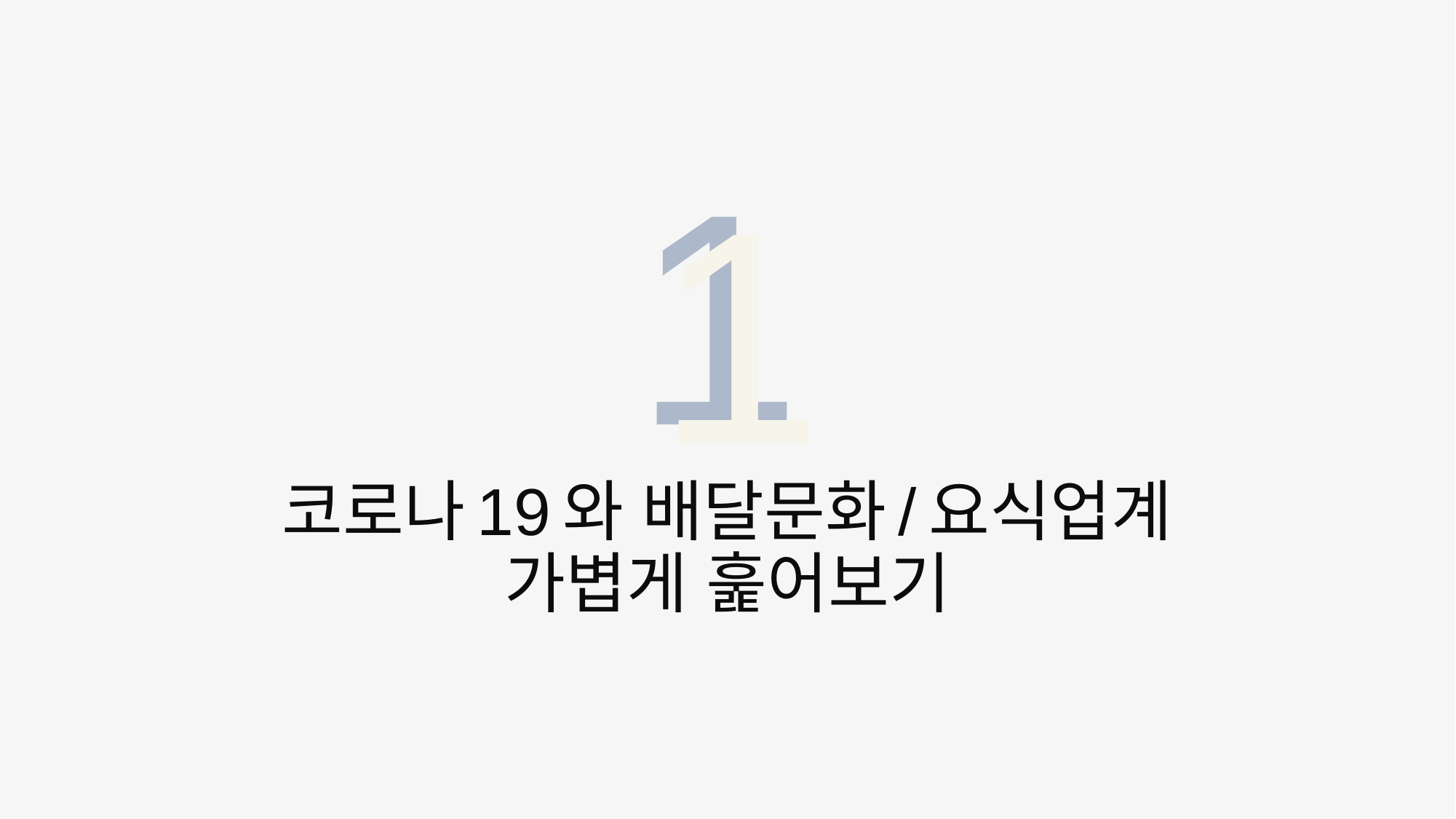

1
1
# 코로나19와 배달문화/요식업계 가볍게 훑어보기